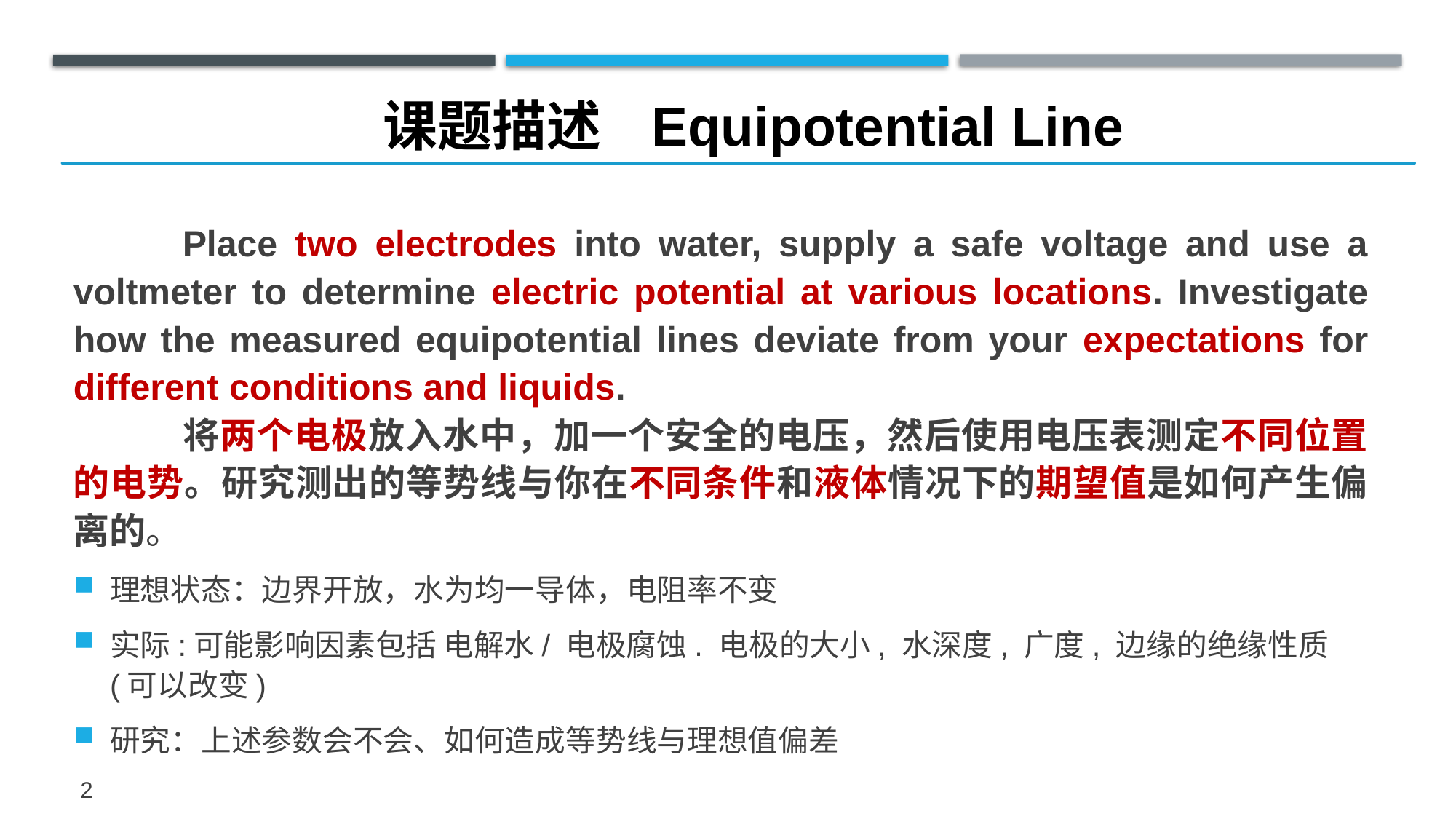

课题描述   Equipotential Line
	Place two electrodes into water, supply a safe voltage and use a voltmeter to determine electric potential at various locations. Investigate how the measured equipotential lines deviate from your expectations for different conditions and liquids.
	将两个电极放入水中，加一个安全的电压，然后使用电压表测定不同位置的电势。研究测出的等势线与你在不同条件和液体情况下的期望值是如何产生偏离的。

理想状态：边界开放，水为均一导体，电阻率不变
实际:可能影响因素包括 电解水/ 电极腐蚀. 电极的大小, 水深度, 广度, 边缘的绝缘性质(可以改变)
研究：上述参数会不会、如何造成等势线与理想值偏差
2